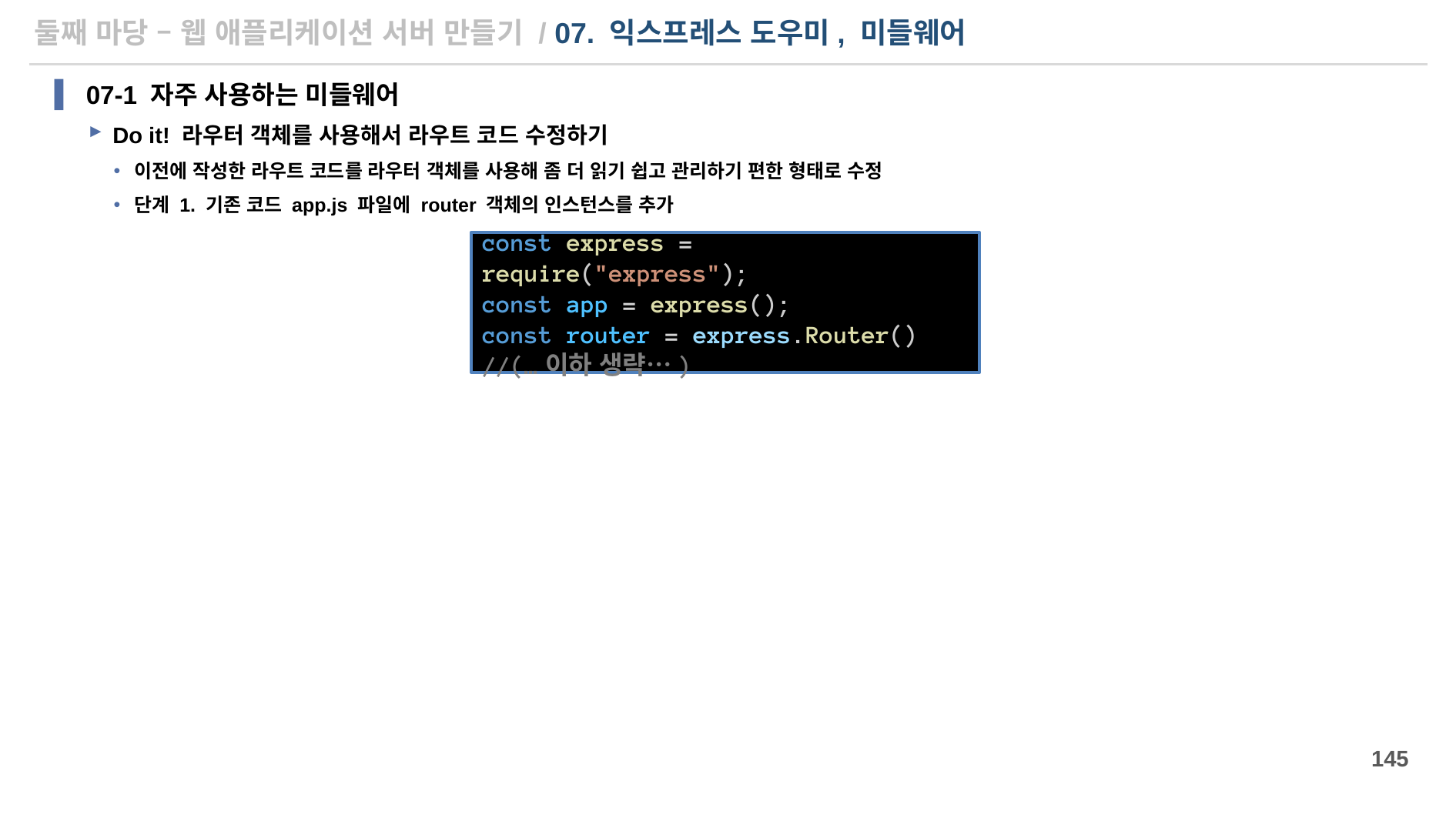

# 둘째 마당 – 웹 애플리케이션 서버 만들기 / 07. 익스프레스 도우미, 미들웨어
07-1 자주 사용하는 미들웨어
Do it! 라우터 객체를 사용해서 라우트 코드 수정하기
이전에 작성한 라우트 코드를 라우터 객체를 사용해 좀 더 읽기 쉽고 관리하기 편한 형태로 수정
단계 1. 기존 코드 app.js 파일에 router 객체의 인스턴스를 추가

const express = require("express");
const app = express();
const router = express.Router()
//(…이하 생략…)
145